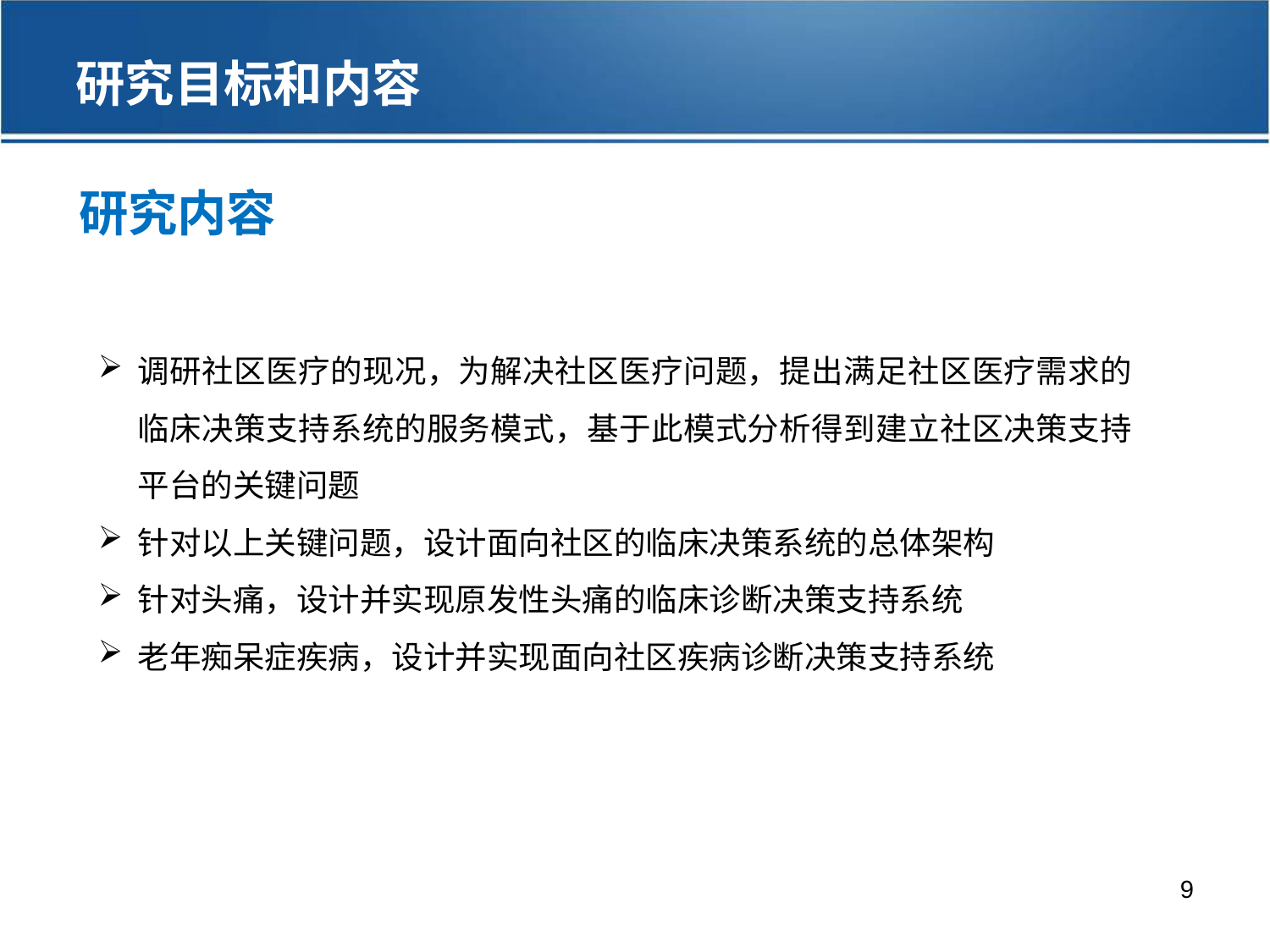

研究目标和内容
研究内容
调研社区医疗的现况，为解决社区医疗问题，提出满足社区医疗需求的临床决策支持系统的服务模式，基于此模式分析得到建立社区决策支持平台的关键问题
针对以上关键问题，设计面向社区的临床决策系统的总体架构
针对头痛，设计并实现原发性头痛的临床诊断决策支持系统
老年痴呆症疾病，设计并实现面向社区疾病诊断决策支持系统
9